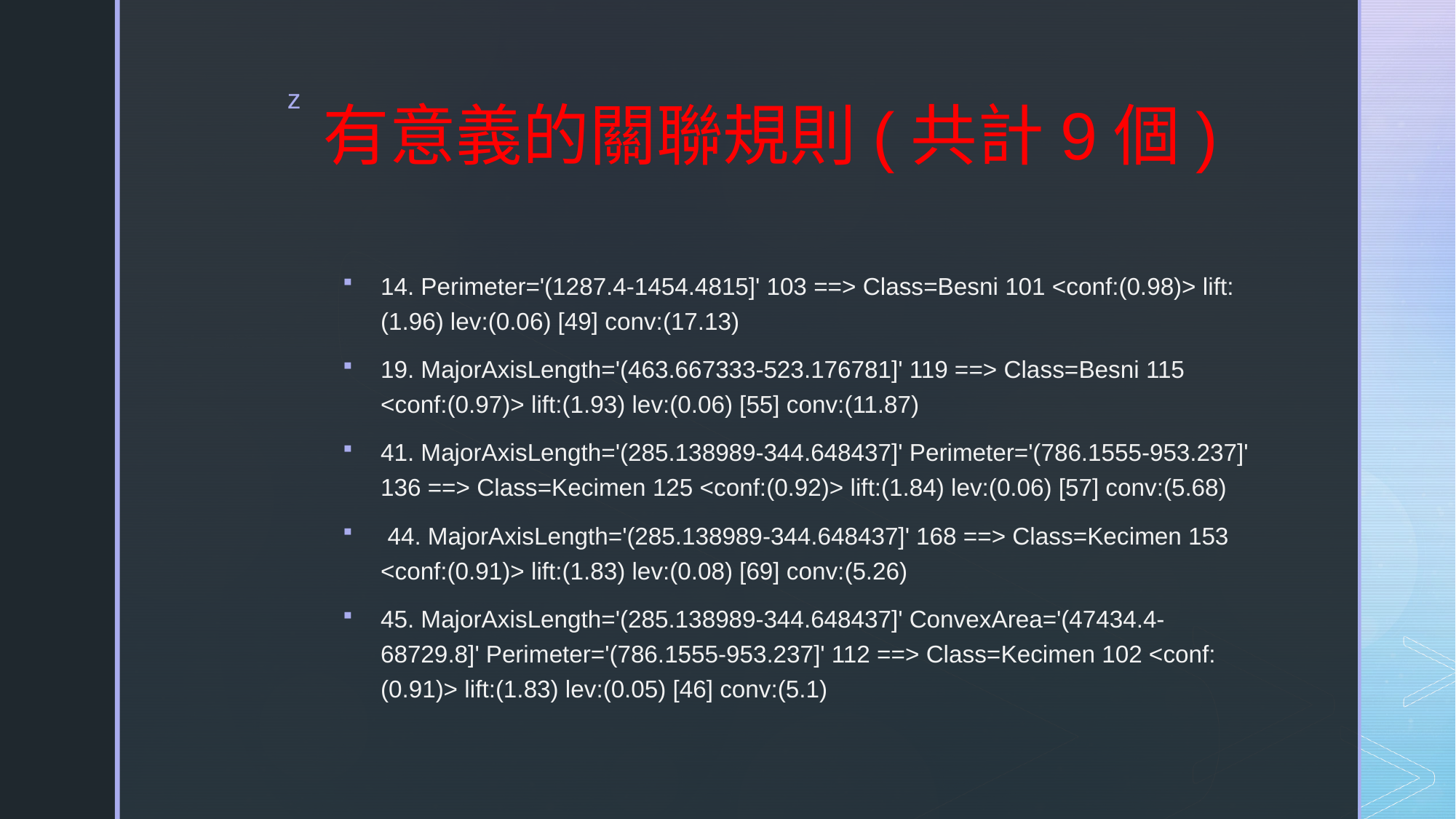

# 有意義的關聯規則(共計9個)
14. Perimeter='(1287.4-1454.4815]' 103 ==> Class=Besni 101 <conf:(0.98)> lift:(1.96) lev:(0.06) [49] conv:(17.13)
19. MajorAxisLength='(463.667333-523.176781]' 119 ==> Class=Besni 115 <conf:(0.97)> lift:(1.93) lev:(0.06) [55] conv:(11.87)
41. MajorAxisLength='(285.138989-344.648437]' Perimeter='(786.1555-953.237]' 136 ==> Class=Kecimen 125 <conf:(0.92)> lift:(1.84) lev:(0.06) [57] conv:(5.68)
 44. MajorAxisLength='(285.138989-344.648437]' 168 ==> Class=Kecimen 153 <conf:(0.91)> lift:(1.83) lev:(0.08) [69] conv:(5.26)
45. MajorAxisLength='(285.138989-344.648437]' ConvexArea='(47434.4-68729.8]' Perimeter='(786.1555-953.237]' 112 ==> Class=Kecimen 102 <conf:(0.91)> lift:(1.83) lev:(0.05) [46] conv:(5.1)